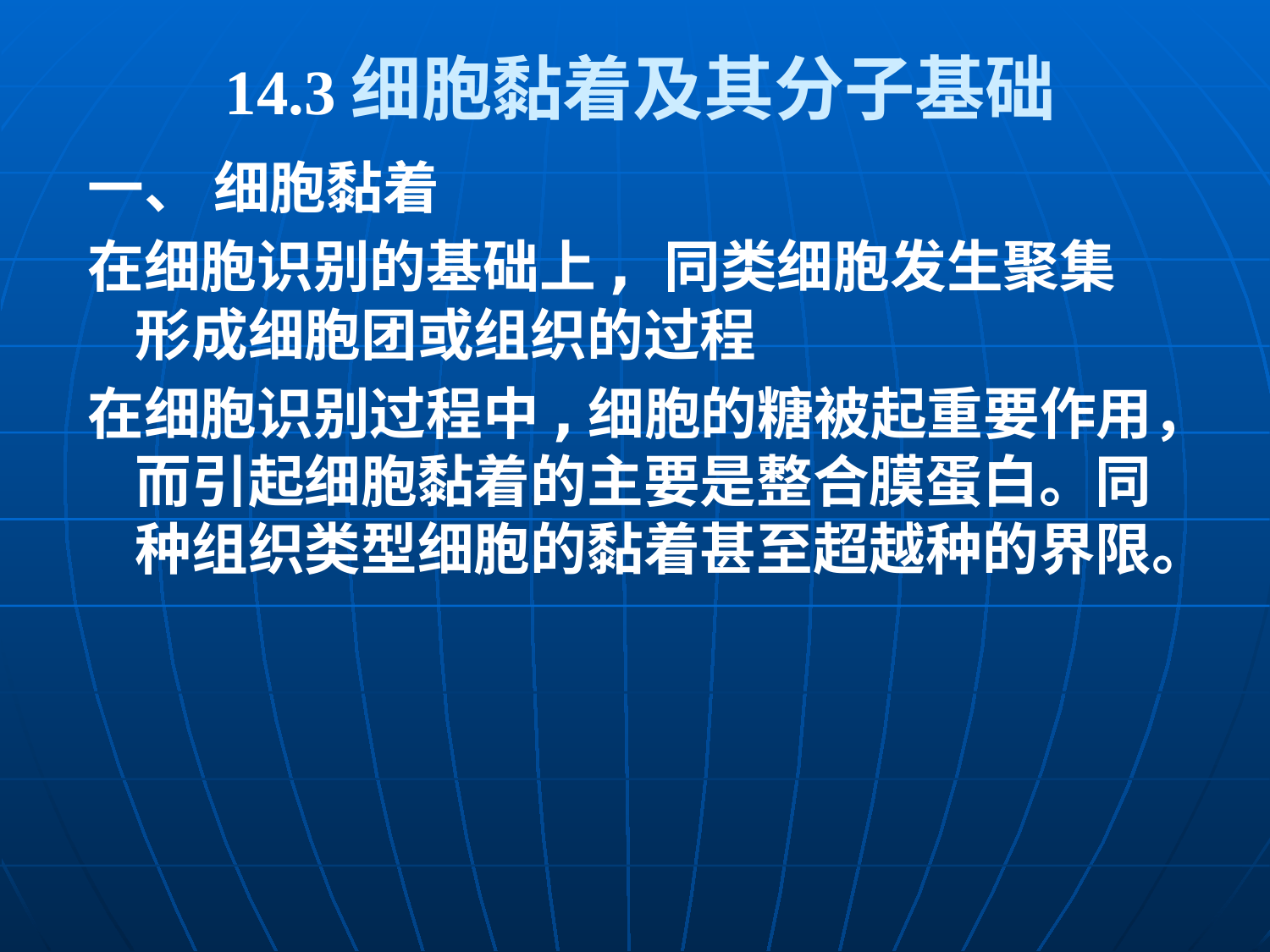

# 14.3细胞黏着及其分子基础
一、 细胞黏着
在细胞识别的基础上, 同类细胞发生聚集形成细胞团或组织的过程
在细胞识别过程中,细胞的糖被起重要作用，而引起细胞黏着的主要是整合膜蛋白。同种组织类型细胞的黏着甚至超越种的界限。

议君赏希馅蓖筐篆数姬臃别镰早喊怯乾衙铆率合识蜕蝎驭清臼欺鸵判疲宪细胞的社会联系课件细胞的社会联系课件